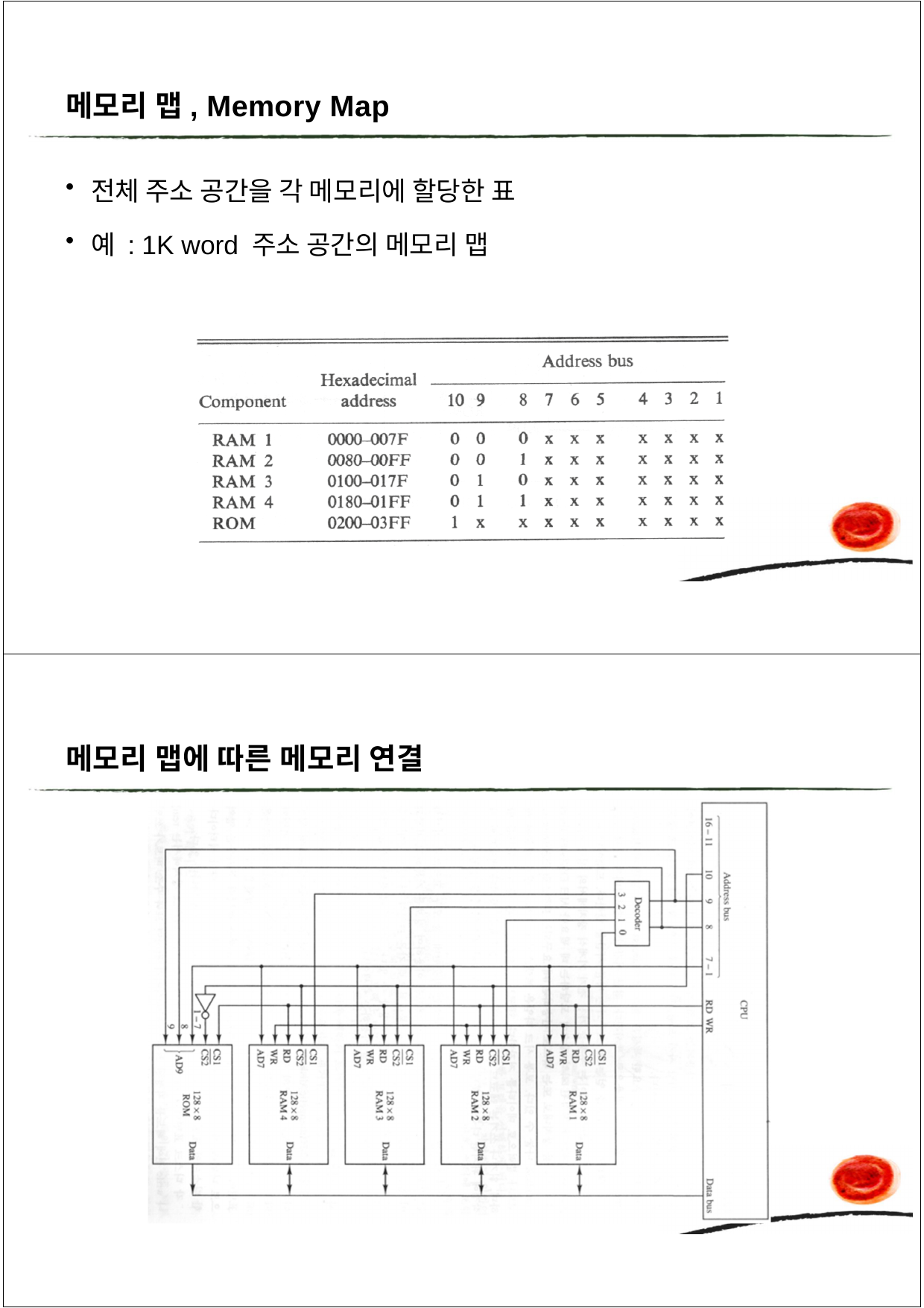

메모리 맵, Memory Map

전체 주소 공간을 각 메모리에 할당한 표
예 : 1K word 주소 공간의 메모리 맵

메모리 맵에 따른 메모리 연결